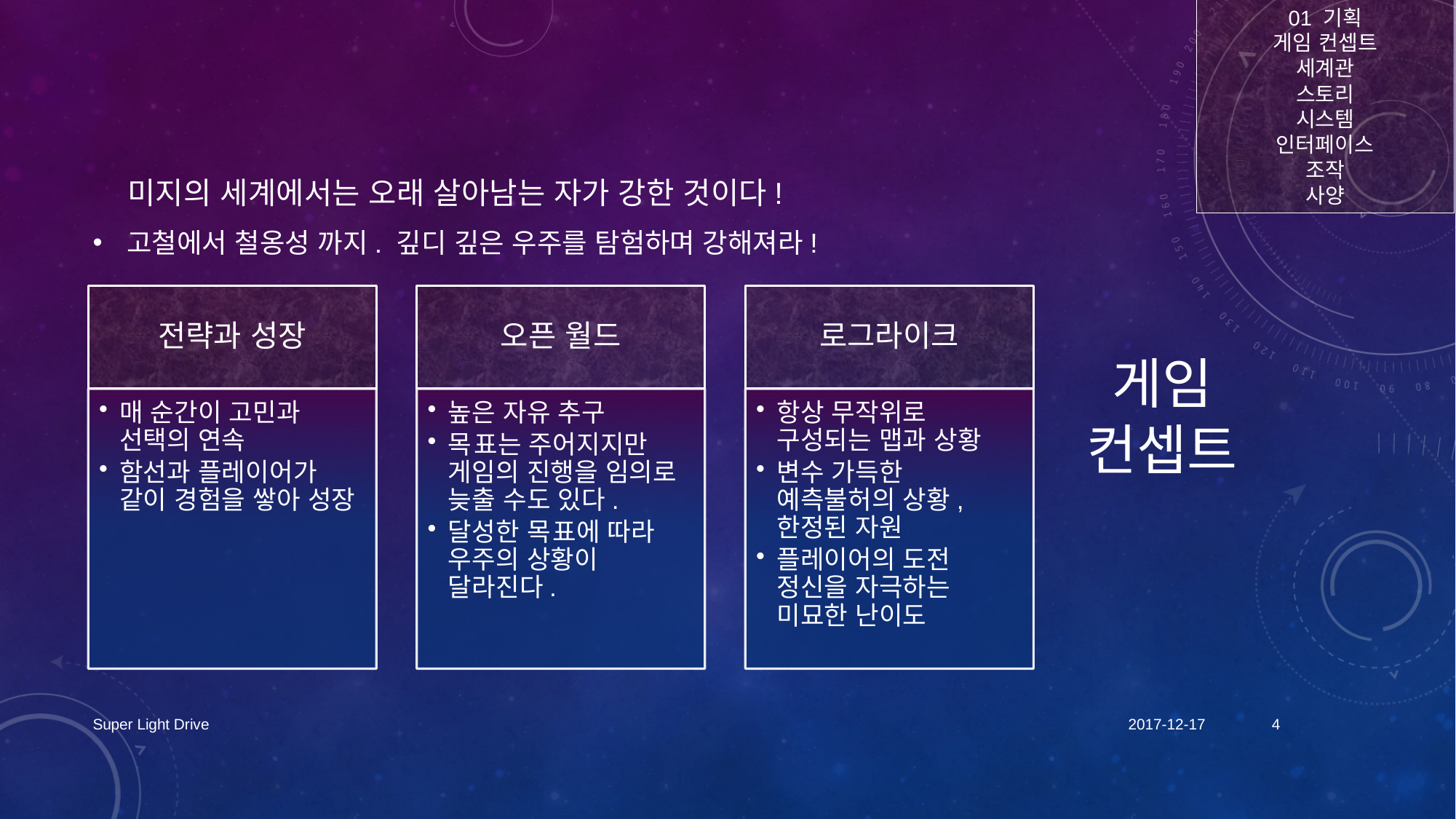

01 기획
게임 컨셉트
세계관
스토리
시스템
인터페이스
조작
사양
# 게임 컨셉트

미지의 세계에서는 오래 살아남는 자가 강한 것이다!
고철에서 철옹성 까지. 깊디 깊은 우주를 탐험하며 강해져라!

전략과 성장
매 순간이 고민과 선택의 연속
함선과 플레이어가 같이 경험을 쌓아 성장
오픈 월드
높은 자유 추구
목표는 주어지지만 게임의 진행을 임의로 늦출 수도 있다.
달성한 목표에 따라 우주의 상황이 달라진다.
로그라이크
항상 무작위로 구성되는 맵과 상황
변수 가득한 예측불허의 상황, 한정된 자원
플레이어의 도전 정신을 자극하는 미묘한 난이도
Super Light Drive
2017-12-17
4